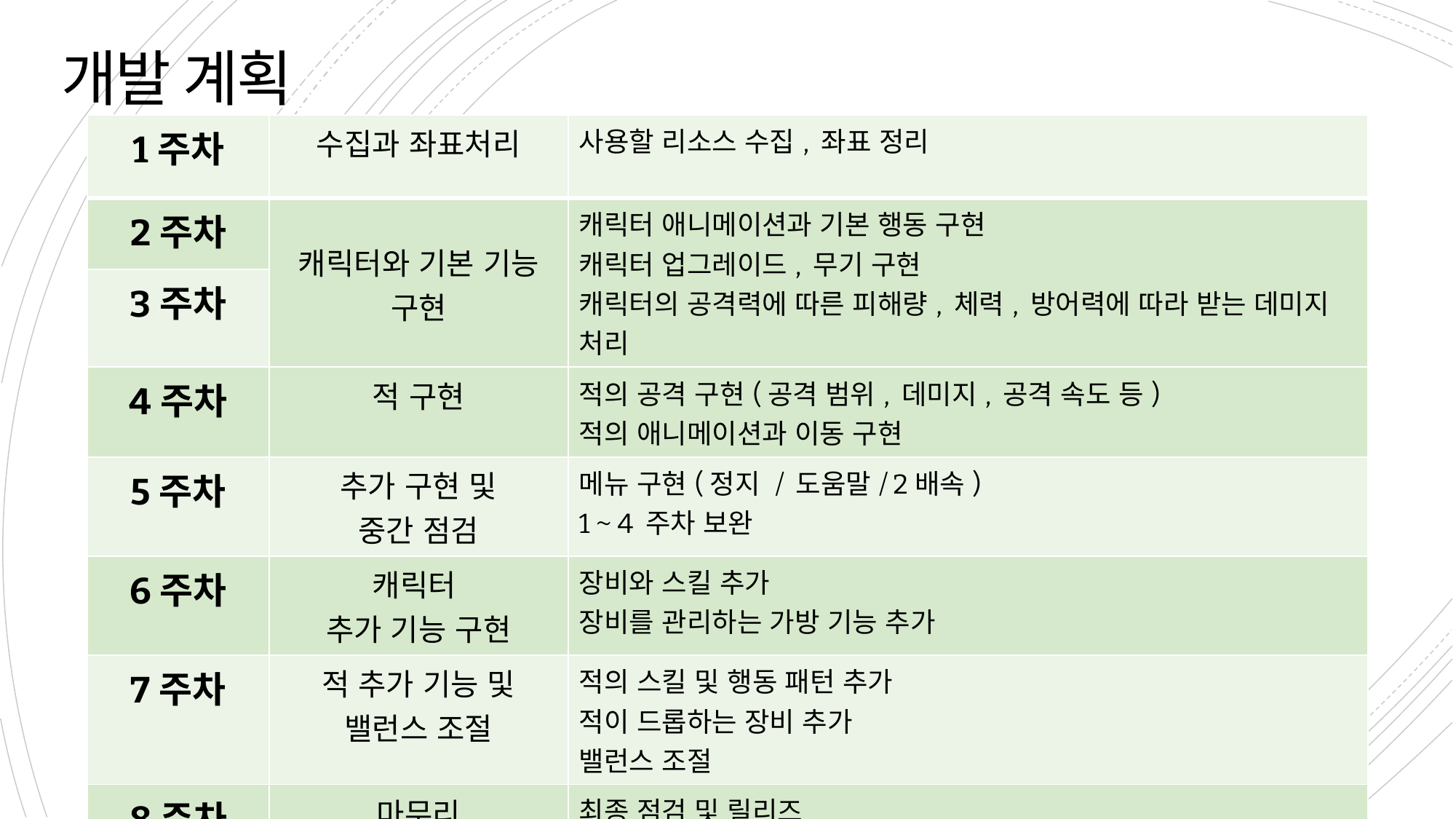

# 개발 계획

| 1주차 | 수집과 좌표처리 | 사용할 리소스 수집, 좌표 정리 |
| --- | --- | --- |
| 2주차 | 캐릭터와 기본 기능 구현 | 캐릭터 애니메이션과 기본 행동 구현 캐릭터 업그레이드, 무기 구현 캐릭터의 공격력에 따른 피해량, 체력, 방어력에 따라 받는 데미지 처리 |
| 3주차 |  |  |
| 4주차 | 적 구현 | 적의 공격 구현(공격 범위, 데미지, 공격 속도 등) 적의 애니메이션과 이동 구현 |
| 5주차 | 추가 구현 및 중간 점검 | 메뉴 구현(정지 / 도움말/ 2배속) 1 ~ 4 주차 보완 |
| 6주차 | 캐릭터 추가 기능 구현 | 장비와 스킬 추가 장비를 관리하는 가방 기능 추가 |
| 7주차 | 적 추가 기능 및 밸런스 조절 | 적의 스킬 및 행동 패턴 추가 적이 드롭하는 장비 추가 밸런스 조절 |
| 8주차 | 마무리 | 최종 점검 및 릴리즈 |